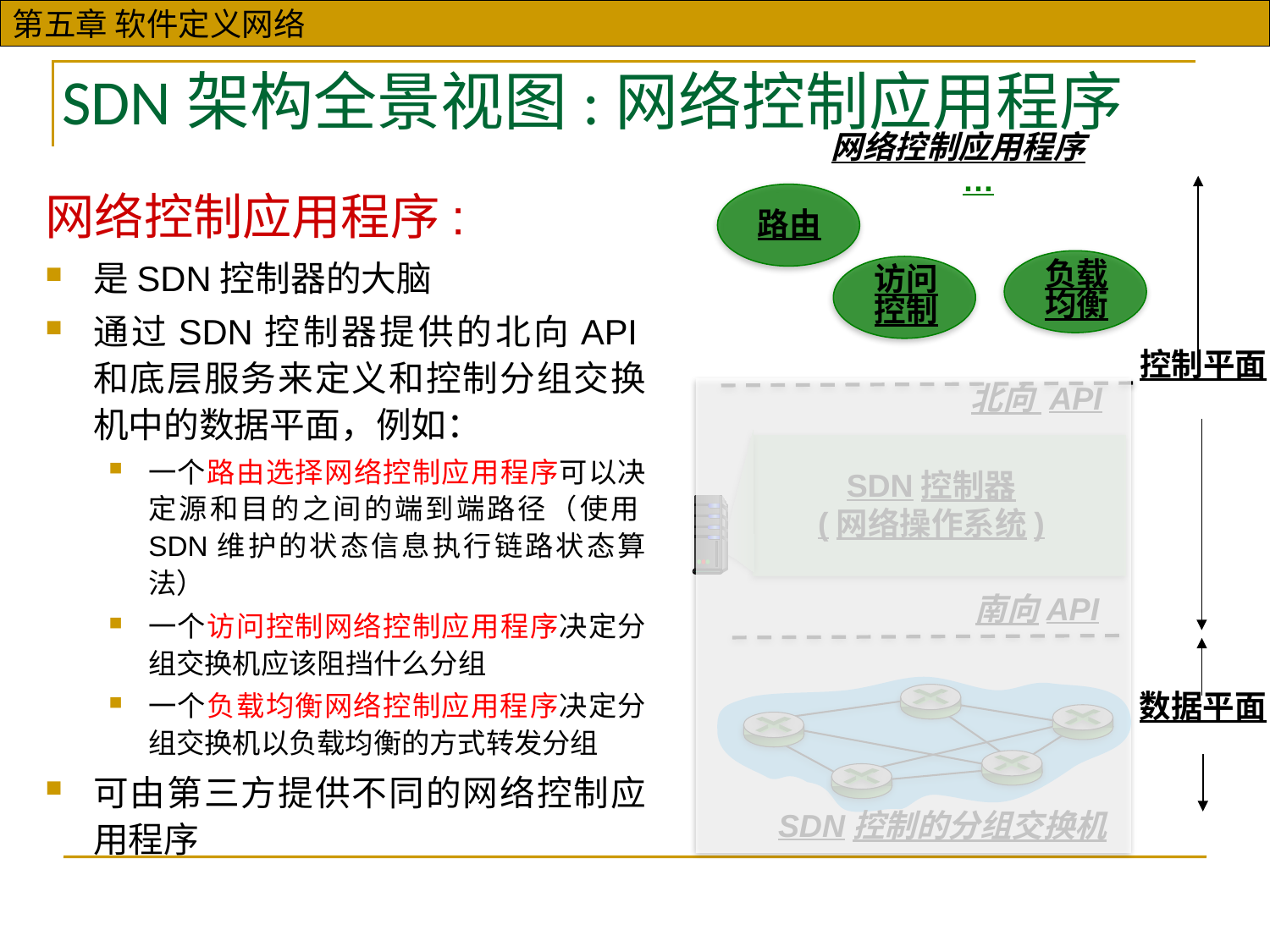

SDN架构全景视图:网络控制应用程序
网络控制应用程序
…

路由

负载
均衡

访问
控制
控制平面
北向 API

SDN控制器
(网络操作系统)

南向API

数据平面
SDN控制的分组交换机
网络控制应用程序:
是SDN控制器的大脑
通过SDN控制器提供的北向API和底层服务来定义和控制分组交换机中的数据平面，例如：
一个路由选择网络控制应用程序可以决定源和目的之间的端到端路径（使用SDN维护的状态信息执行链路状态算法）
一个访问控制网络控制应用程序决定分组交换机应该阻挡什么分组
一个负载均衡网络控制应用程序决定分组交换机以负载均衡的方式转发分组
可由第三方提供不同的网络控制应用程序